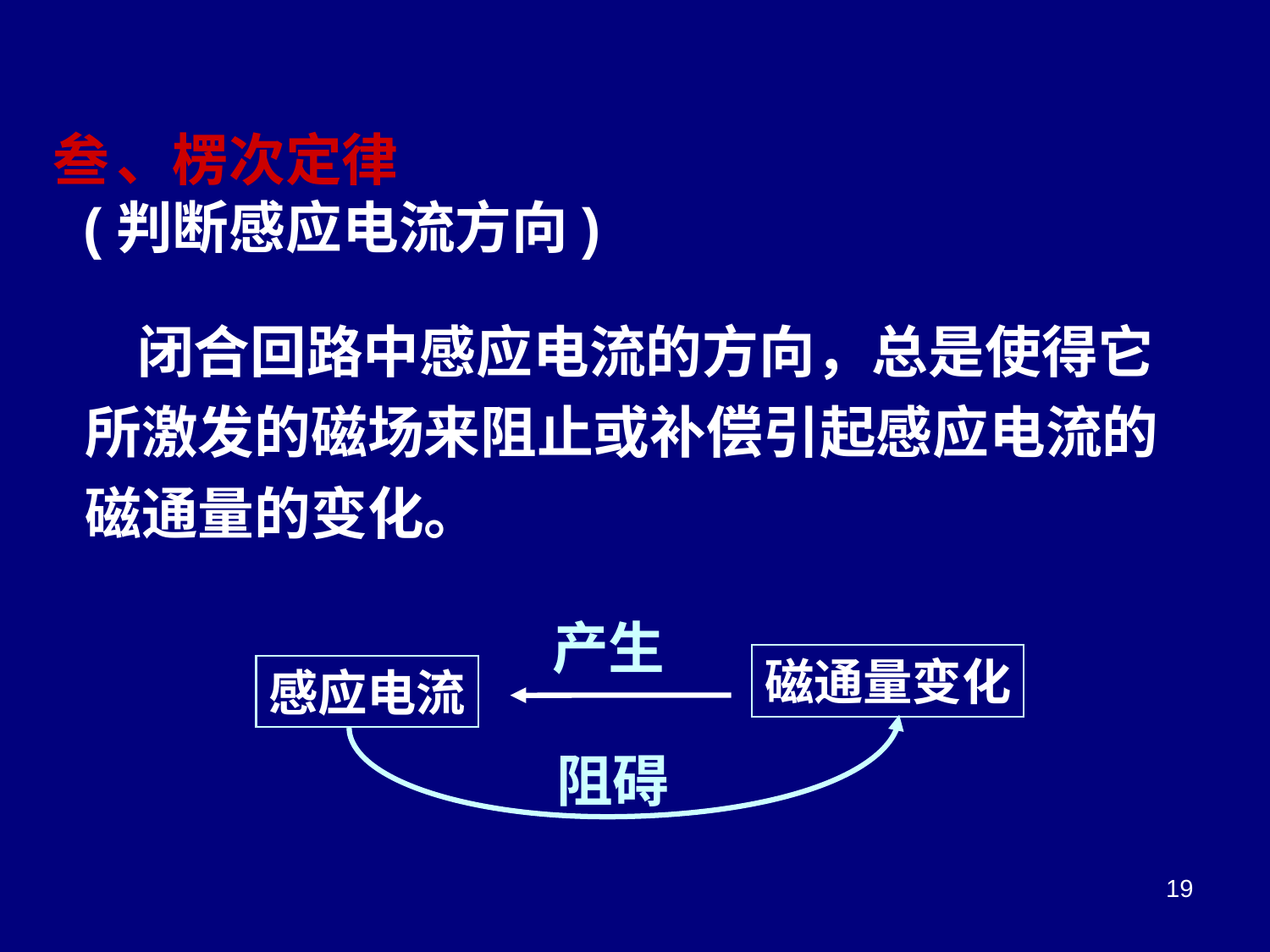

、楞次定律
  (判断感应电流方向)
   闭合回路中感应电流的方向，总是使得它所激发的磁场来阻止或补偿引起感应电流的磁通量的变化。
产生

磁通量变化
感应电流

阻碍
19